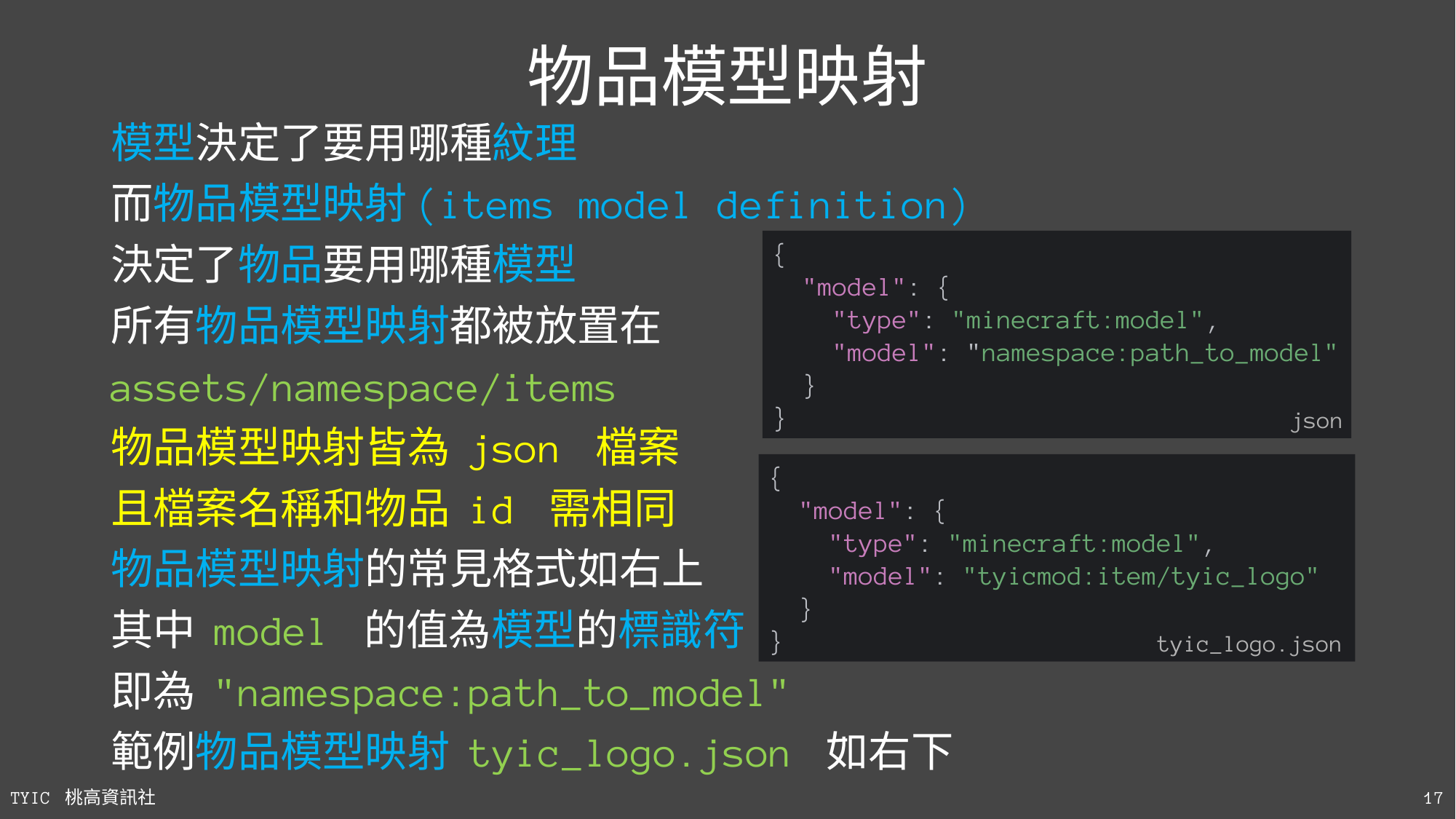

# 物品模型映射
模型決定了要用哪種紋理
而物品模型映射(items model definition)
決定了物品要用哪種模型
所有物品模型映射都被放置在
assets/namespace/items
物品模型映射皆為 json 檔案
且檔案名稱和物品 id 需相同
物品模型映射的常見格式如右上
其中 model 的值為模型的標識符
即為 "namespace:path_to_model"
範例物品模型映射 tyic_logo.json 如右下
{
  "model": {
    "type": "minecraft:model",
    "model": "namespace:path_to_model"
  }
}
json
{
  "model": {
    "type": "minecraft:model",
    "model": "tyicmod:item/tyic_logo"
  }
}
tyic_logo.json